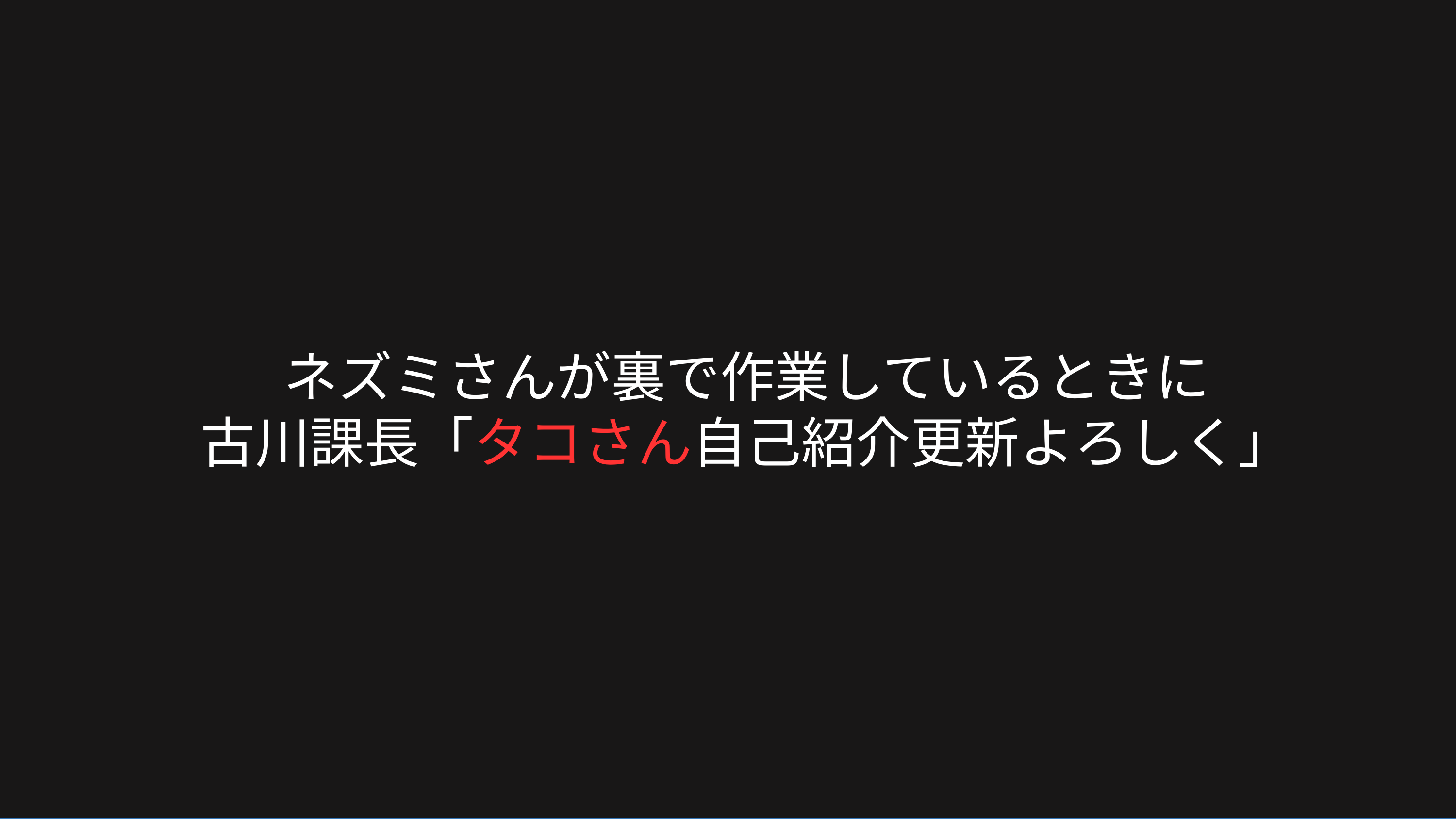

ネズミさんが裏で作業しているときに
古川課長「タコさん自己紹介更新よろしく」